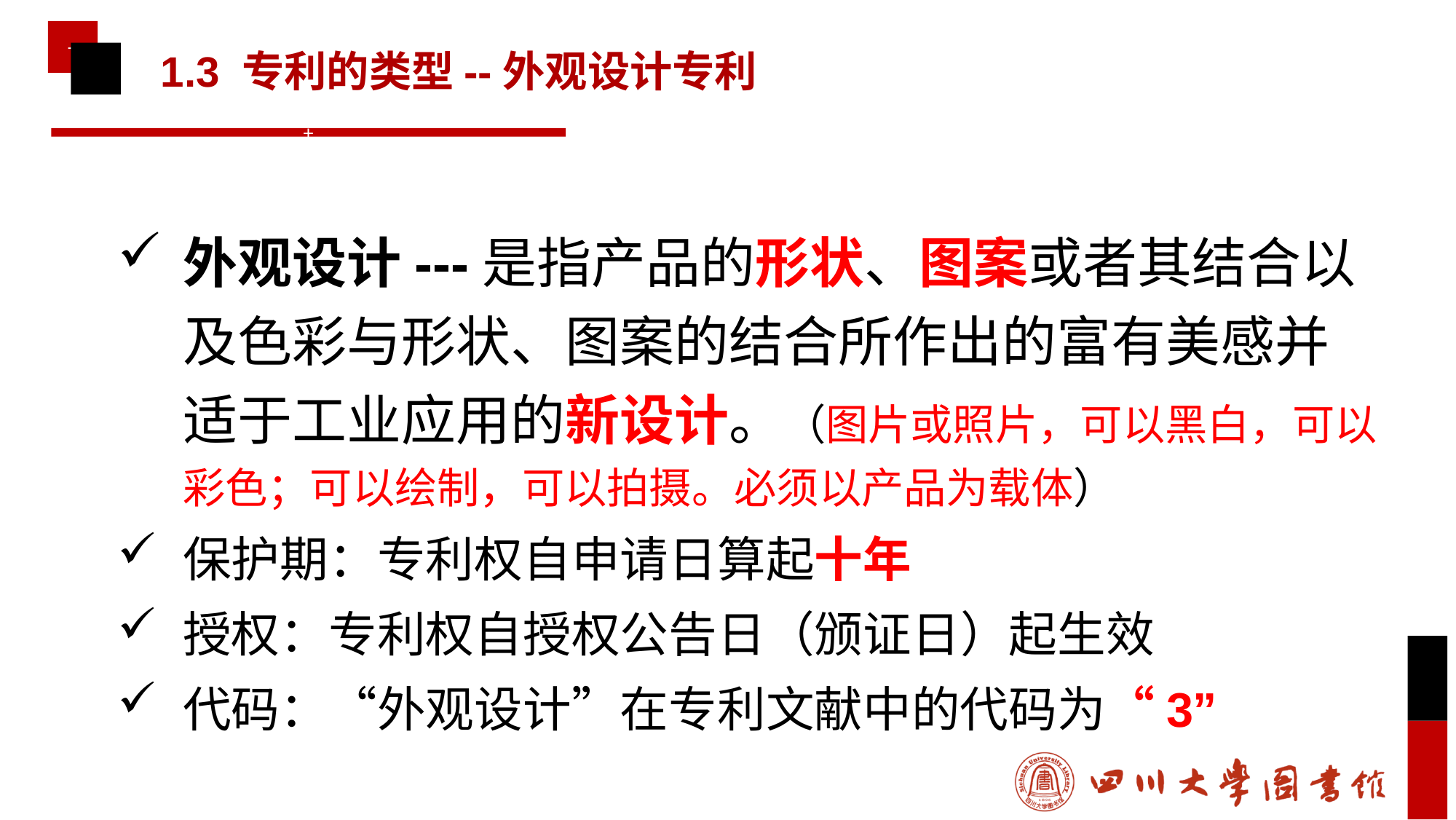

# 1.3 专利的类型--外观设计专利

外观设计---是指产品的形状、图案或者其结合以及色彩与形状、图案的结合所作出的富有美感并适于工业应用的新设计。（图片或照片，可以黑白，可以彩色；可以绘制，可以拍摄。必须以产品为载体）
保护期：专利权自申请日算起十年
授权：专利权自授权公告日（颁证日）起生效
代码：“外观设计”在专利文献中的代码为“3”